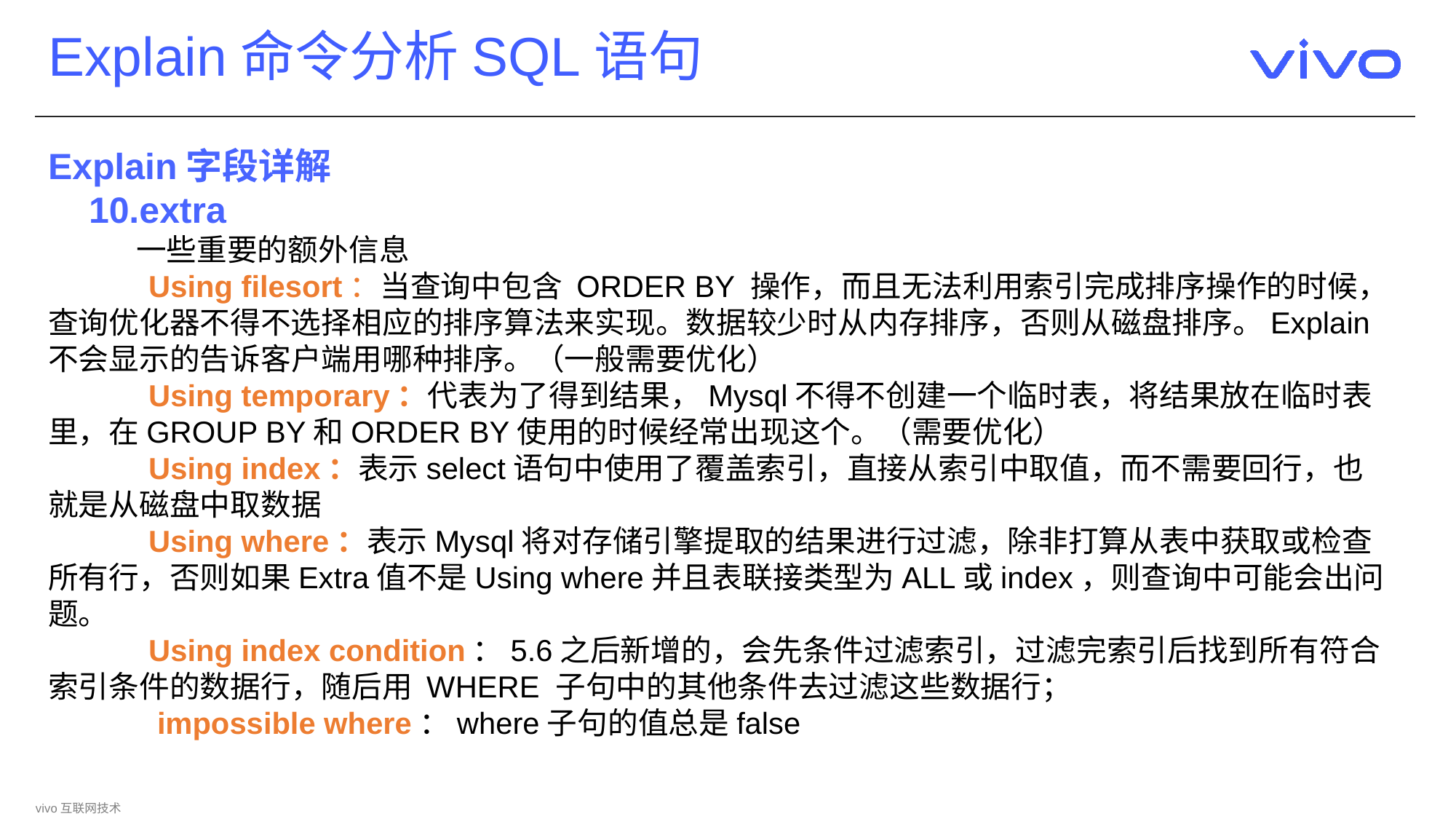

# Explain命令分析SQL语句
Explain字段详解
    10.extra
            一些重要的额外信息
            Using filesort：当查询中包含 ORDER BY 操作，而且无法利用索引完成排序操作的时候，查询优化器不得不选择相应的排序算法来实现。数据较少时从内存排序，否则从磁盘排序。Explain不会显示的告诉客户端用哪种排序。（一般需要优化）
            Using temporary：代表为了得到结果，Mysql不得不创建一个临时表，将结果放在临时表里，在GROUP BY和ORDER BY使用的时候经常出现这个。（需要优化）
            Using index：表示select语句中使用了覆盖索引，直接从索引中取值，而不需要回行，也就是从磁盘中取数据
            Using where：表示Mysql将对存储引擎提取的结果进行过滤，除非打算从表中获取或检查所有行，否则如果Extra值不是Using where并且表联接类型为ALL或index，则查询中可能会出问题。
            Using index condition：5.6之后新增的，会先条件过滤索引，过滤完索引后找到所有符合索引条件的数据行，随后用 WHERE 子句中的其他条件去过滤这些数据行；
	impossible where：where子句的值总是false